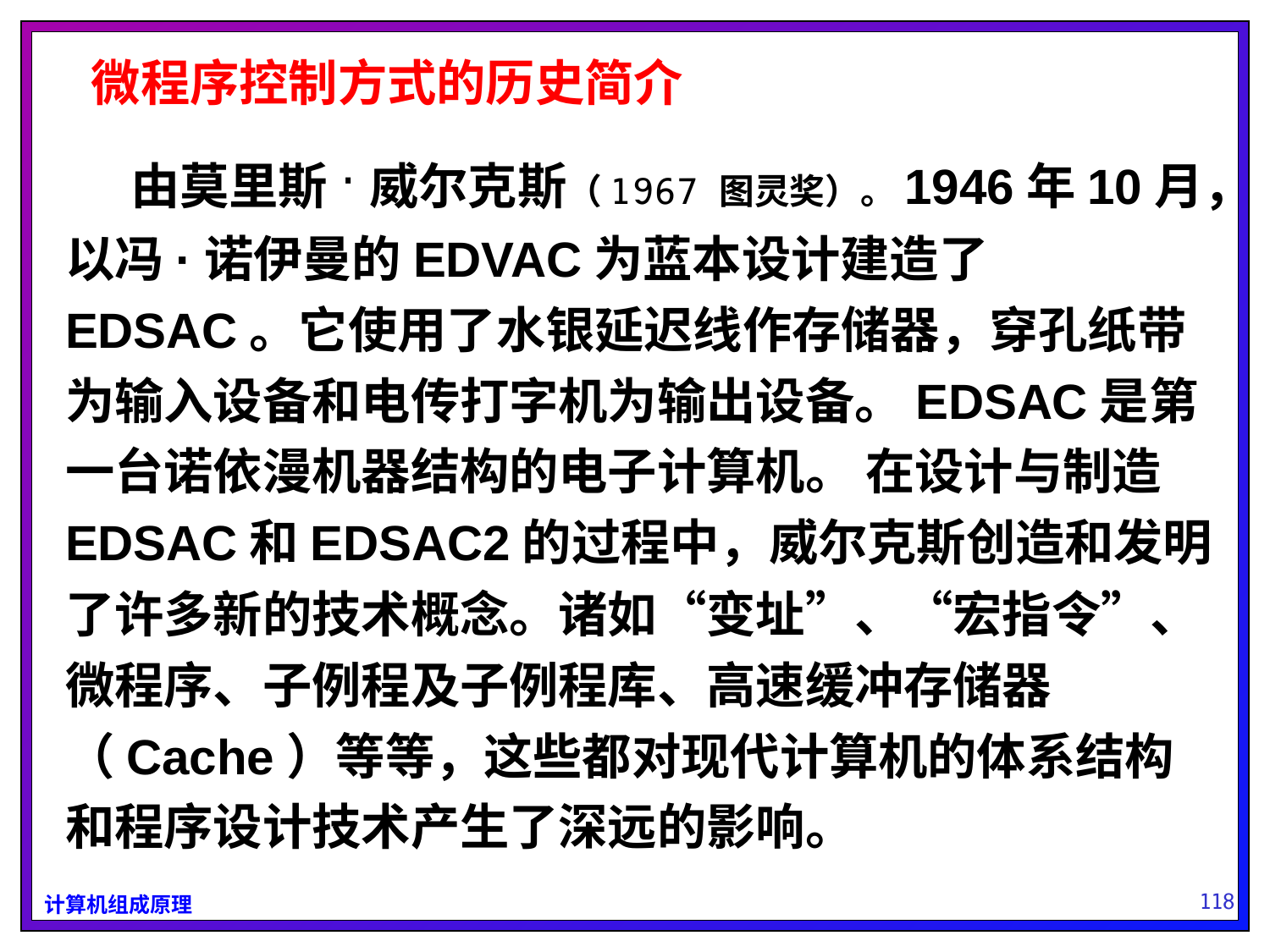

微程序控制方式的历史简介
    由莫里斯·威尔克斯（1967 图灵奖）。1946年10月，以冯·诺伊曼的EDVAC为蓝本设计建造了EDSAC。它使用了水银延迟线作存储器，穿孔纸带为输入设备和电传打字机为输出设备。EDSAC是第一台诺依漫机器结构的电子计算机。 在设计与制造EDSAC和EDSAC2的过程中，威尔克斯创造和发明了许多新的技术概念。诸如“变址”、“宏指令”、微程序、子例程及子例程库、高速缓冲存储器（Cache）等等，这些都对现代计算机的体系结构和程序设计技术产生了深远的影响。